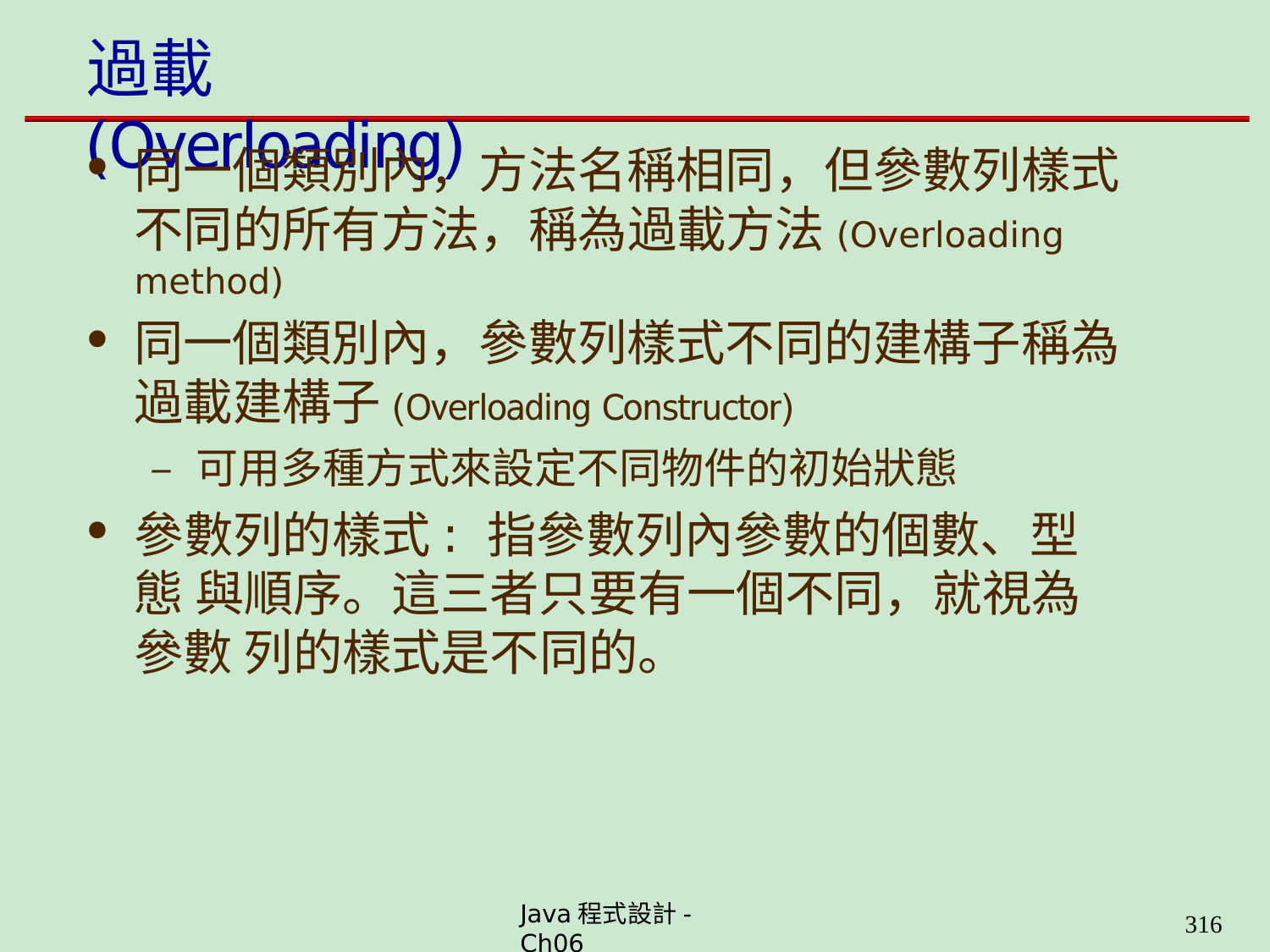

# 過載(Overloading)
同一個類別內，方法名稱相同，但參數列樣式 不同的所有方法，稱為過載方法(Overloading
method)
同一個類別內，參數列樣式不同的建構子稱為 過載建構子(Overloading Constructor)
– 可用多種方式來設定不同物件的初始狀態
參數列的樣式: 指參數列內參數的個數、型態 與順序。這三者只要有一個不同，就視為參數 列的樣式是不同的。
Java程式設計-Ch06
316